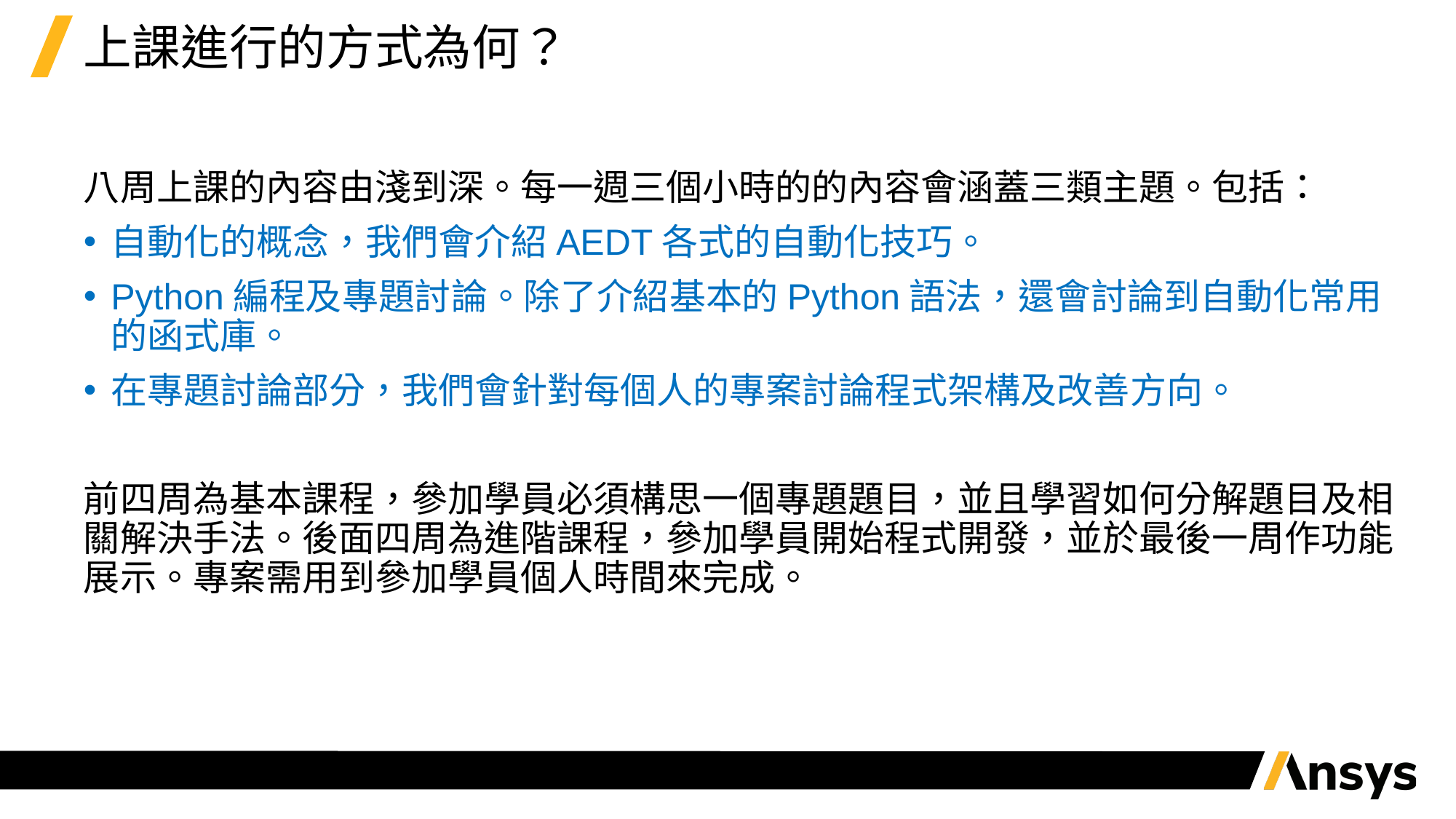

# 上課進行的方式為何？
八周上課的內容由淺到深。每一週三個小時的的內容會涵蓋三類主題。包括：
自動化的概念，我們會介紹AEDT各式的自動化技巧。
Python編程及專題討論。除了介紹基本的Python語法，還會討論到自動化常用的函式庫。
在專題討論部分，我們會針對每個人的專案討論程式架構及改善方向。

前四周為基本課程，參加學員必須構思一個專題題目，並且學習如何分解題目及相關解決手法。後面四周為進階課程，參加學員開始程式開發，並於最後一周作功能展示。專案需用到參加學員個人時間來完成。